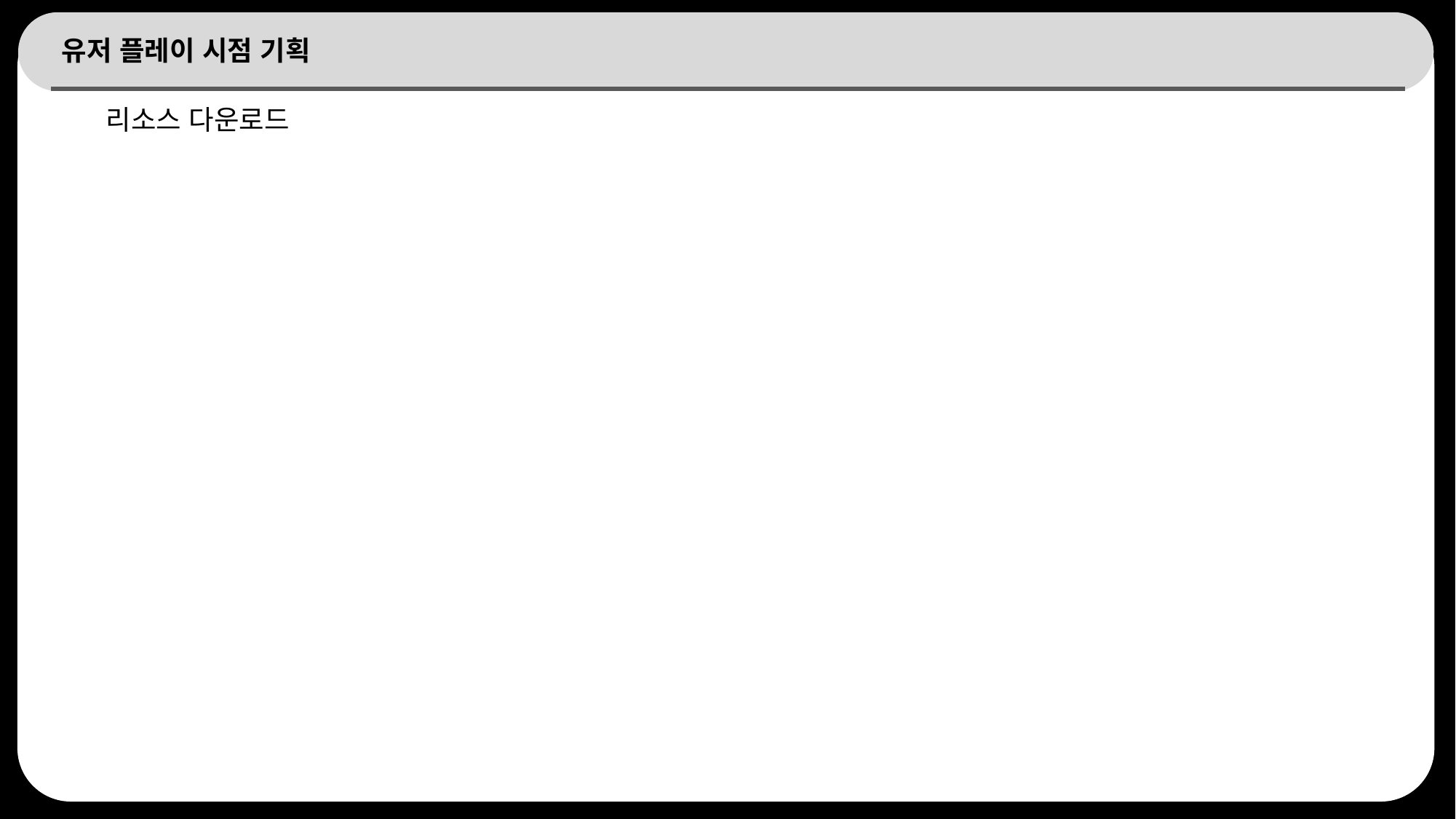

# 유저 플레이 시점 기획
리소스 다운로드
15